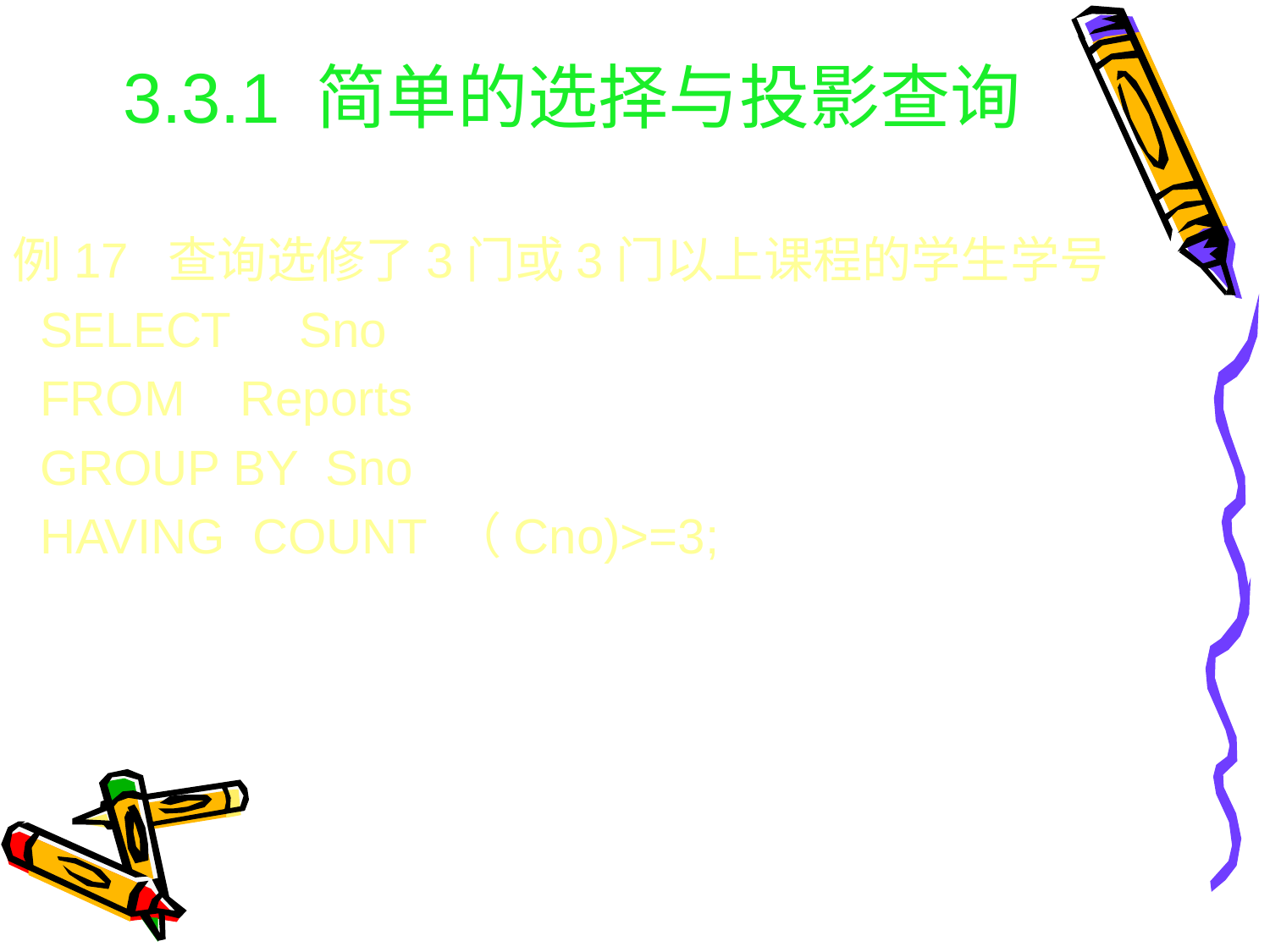

# 3.3.1 简单的选择与投影查询
例17  查询选修了3门或3门以上课程的学生学号
  SELECT     Sno
  FROM    Reports
  GROUP BY  Sno
  HAVING  COUNT （Cno)>=3;